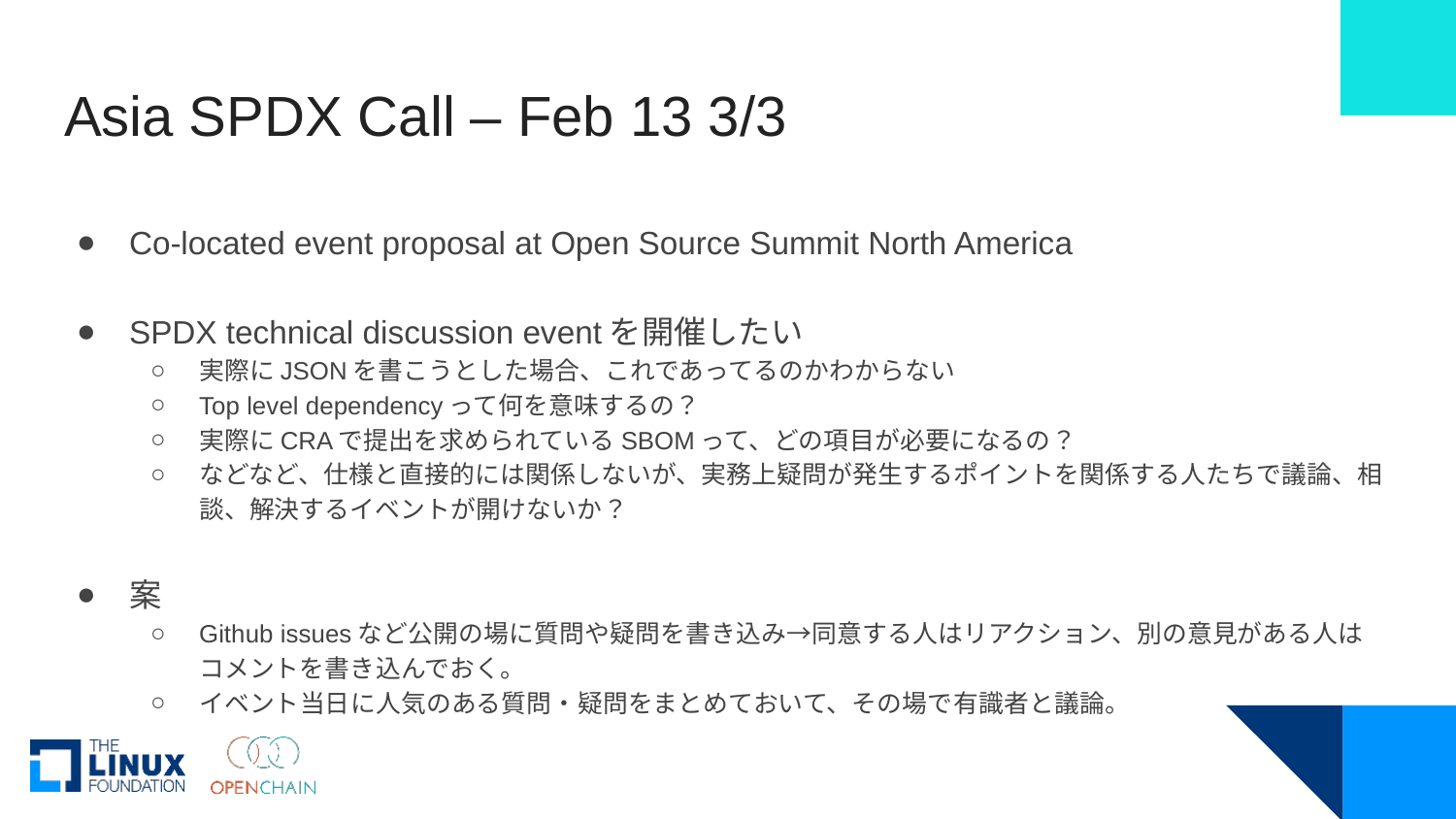

# Asia SPDX Call – Feb 13 3/3
Co-located event proposal at Open Source Summit North America

SPDX technical discussion eventを開催したい
実際にJSONを書こうとした場合、これであってるのかわからない
Top level dependencyって何を意味するの？
実際にCRAで提出を求められているSBOMって、どの項目が必要になるの？
などなど、仕様と直接的には関係しないが、実務上疑問が発生するポイントを関係する人たちで議論、相談、解決するイベントが開けないか？

案
Github issuesなど公開の場に質問や疑問を書き込み→同意する人はリアクション、別の意見がある人はコメントを書き込んでおく。
イベント当日に人気のある質問・疑問をまとめておいて、その場で有識者と議論。